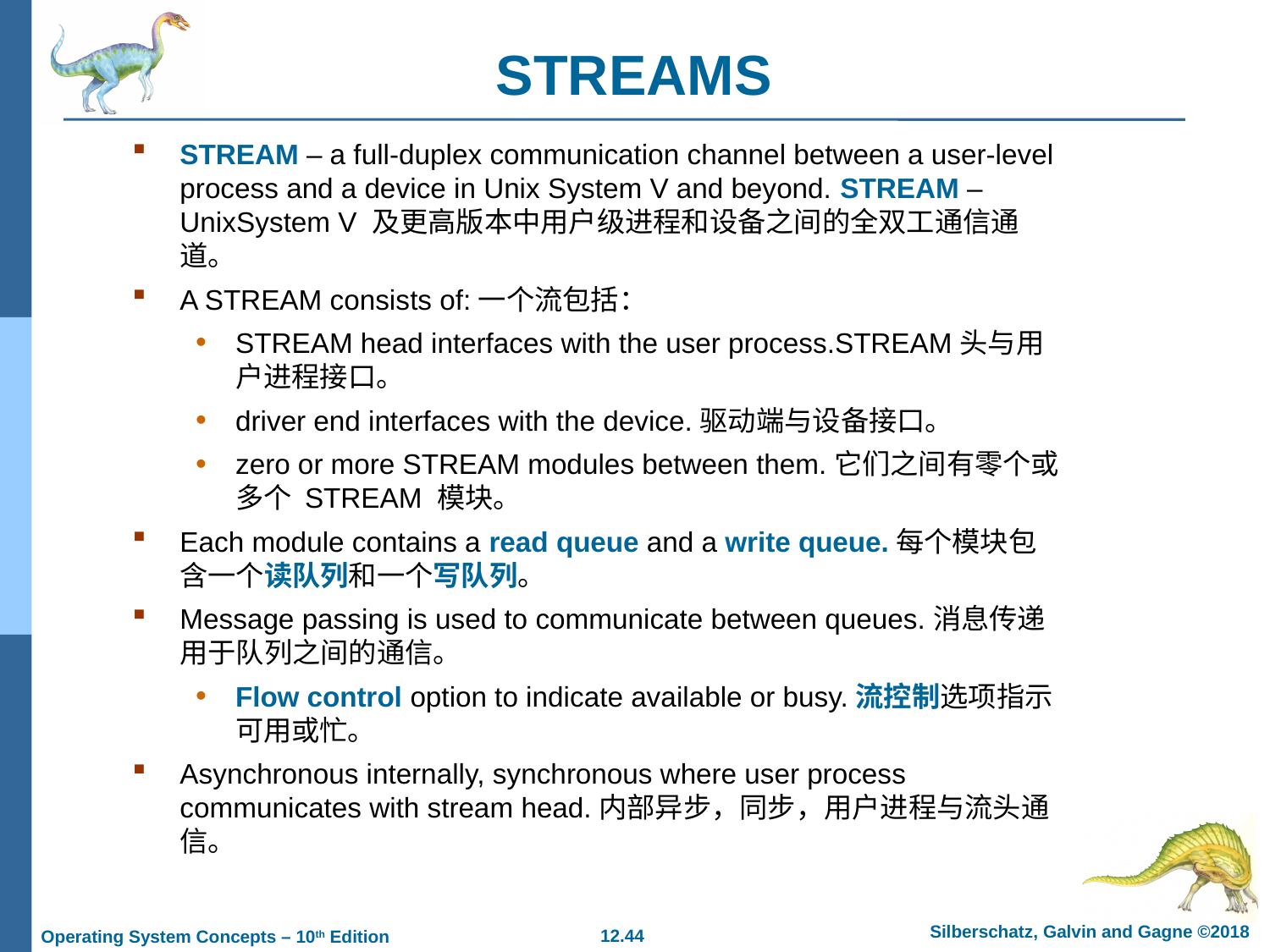

# STREAMS
STREAM – a full-duplex communication channel between a user-level process and a device in Unix System V and beyond. STREAM – UnixSystem V 及更高版本中用户级进程和设备之间的全双工通信通道。
A STREAM consists of:一个流包括：
STREAM head interfaces with the user process.STREAM头与用户进程接口。
driver end interfaces with the device.驱动端与设备接口。
zero or more STREAM modules between them.它们之间有零个或多个 STREAM 模块。
Each module contains a read queue and a write queue.每个模块包含一个读队列和一个写队列。
Message passing is used to communicate between queues.消息传递用于队列之间的通信。
Flow control option to indicate available or busy.流控制选项指示可用或忙。
Asynchronous internally, synchronous where user process communicates with stream head.内部异步，同步，用户进程与流头通信。